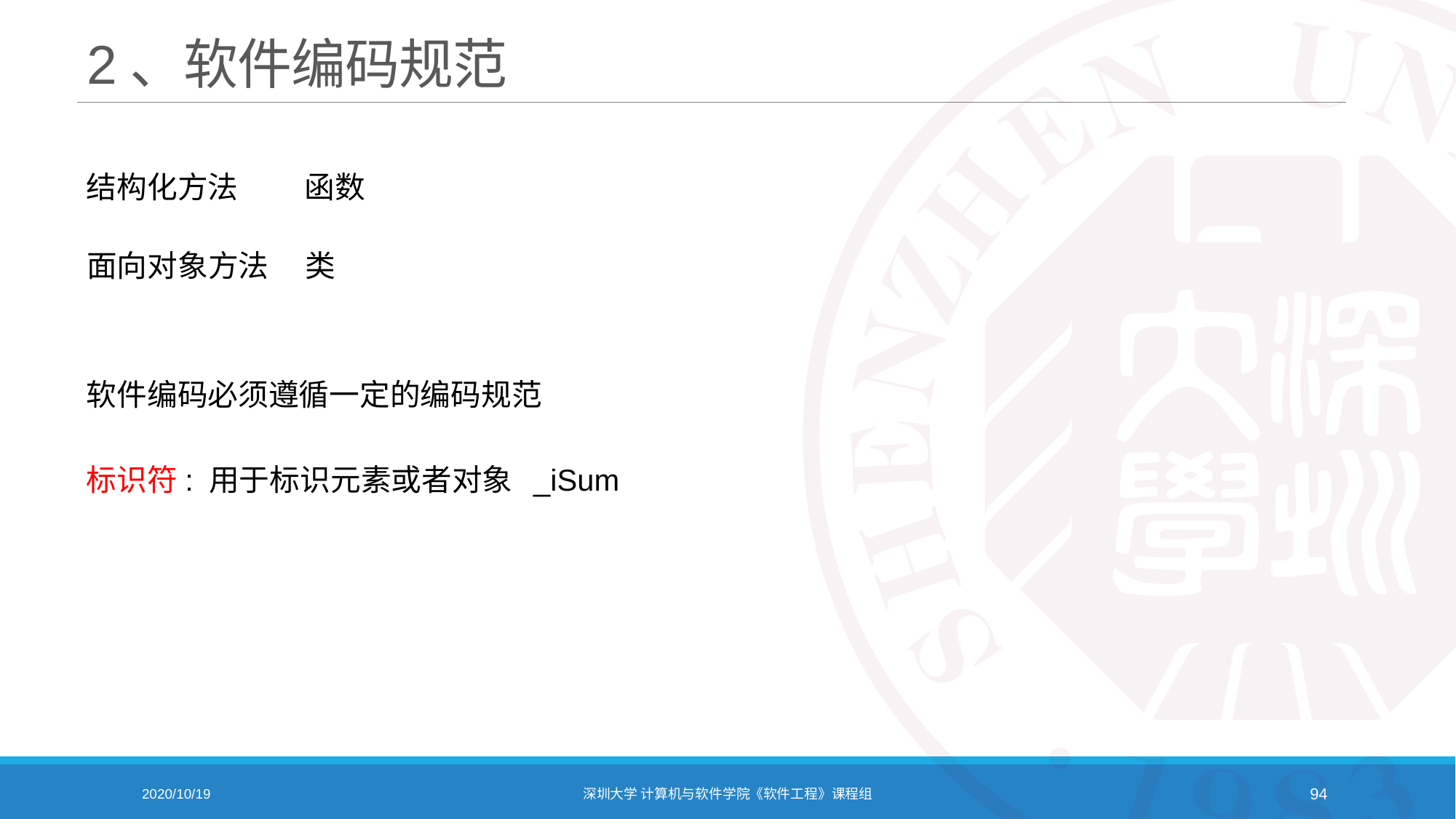

# 2、软件编码规范
结构化方法 	函数
面向对象方法	类
软件编码必须遵循一定的编码规范
标识符: 用于标识元素或者对象  _iSum
2020/10/19
深圳大学 计算机与软件学院《软件工程》课程组
94